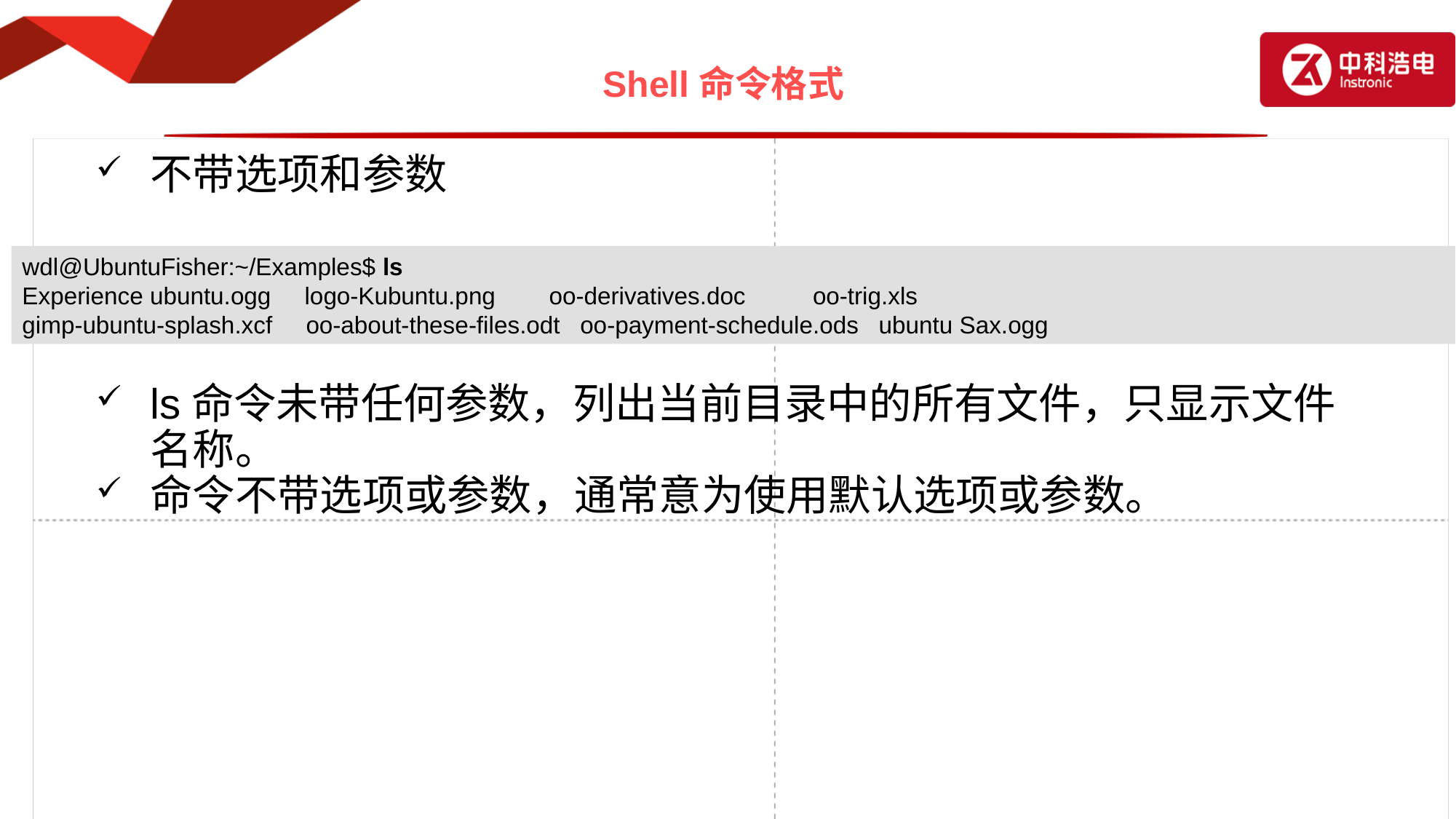

# Shell命令格式
不带选项和参数

ls命令未带任何参数，列出当前目录中的所有文件，只显示文件名称。
命令不带选项或参数，通常意为使用默认选项或参数。
wdl@UbuntuFisher:~/Examples$ ls
Experience ubuntu.ogg     logo-Kubuntu.png        oo-derivatives.doc          oo-trig.xls
gimp-ubuntu-splash.xcf     oo-about-these-files.odt   oo-payment-schedule.ods   ubuntu Sax.ogg